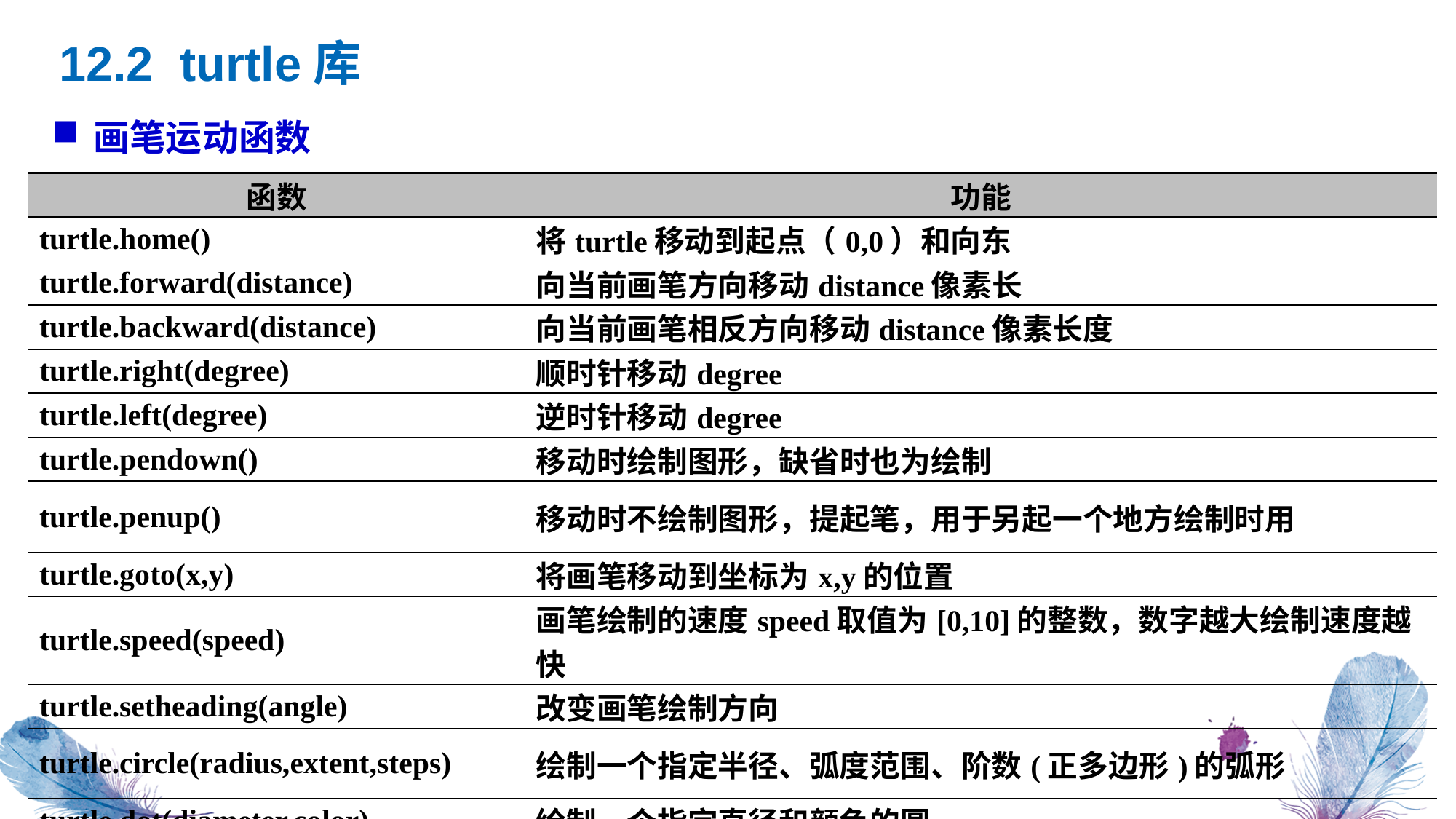

12.2  turtle库
画笔运动函数
| 函数 | 功能 |
| --- | --- |
| turtle.home() | 将turtle移动到起点（0,0）和向东 |
| turtle.forward(distance) | 向当前画笔方向移动distance像素长 |
| turtle.backward(distance) | 向当前画笔相反方向移动distance像素长度 |
| turtle.right(degree) | 顺时针移动degree |
| turtle.left(degree) | 逆时针移动degree |
| turtle.pendown() | 移动时绘制图形，缺省时也为绘制 |
| turtle.penup() | 移动时不绘制图形，提起笔，用于另起一个地方绘制时用 |
| turtle.goto(x,y) | 将画笔移动到坐标为x,y的位置 |
| turtle.speed(speed) | 画笔绘制的速度speed取值为[0,10]的整数，数字越大绘制速度越快 |
| turtle.setheading(angle) | 改变画笔绘制方向 |
| turtle.circle(radius,extent,steps) | 绘制一个指定半径、弧度范围、阶数(正多边形)的弧形 |
| turtle.dot(diameter,color) | 绘制一个指定直径和颜色的圆 |